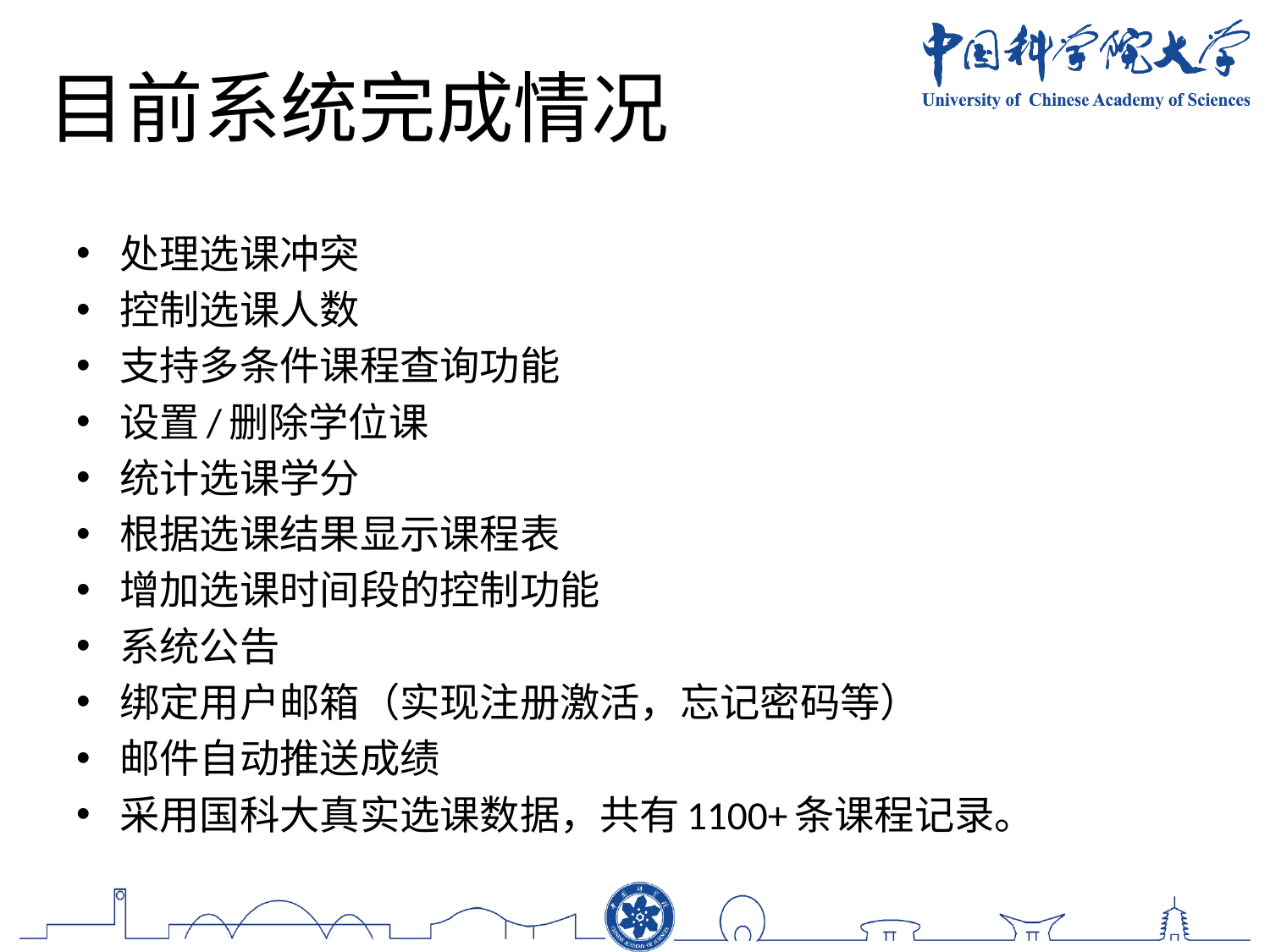

# 目前系统完成情况
处理选课冲突
控制选课人数
支持多条件课程查询功能
设置/删除学位课
统计选课学分
根据选课结果显示课程表
增加选课时间段的控制功能
系统公告
绑定用户邮箱（实现注册激活，忘记密码等）
邮件自动推送成绩
采用国科大真实选课数据，共有1100+条课程记录。